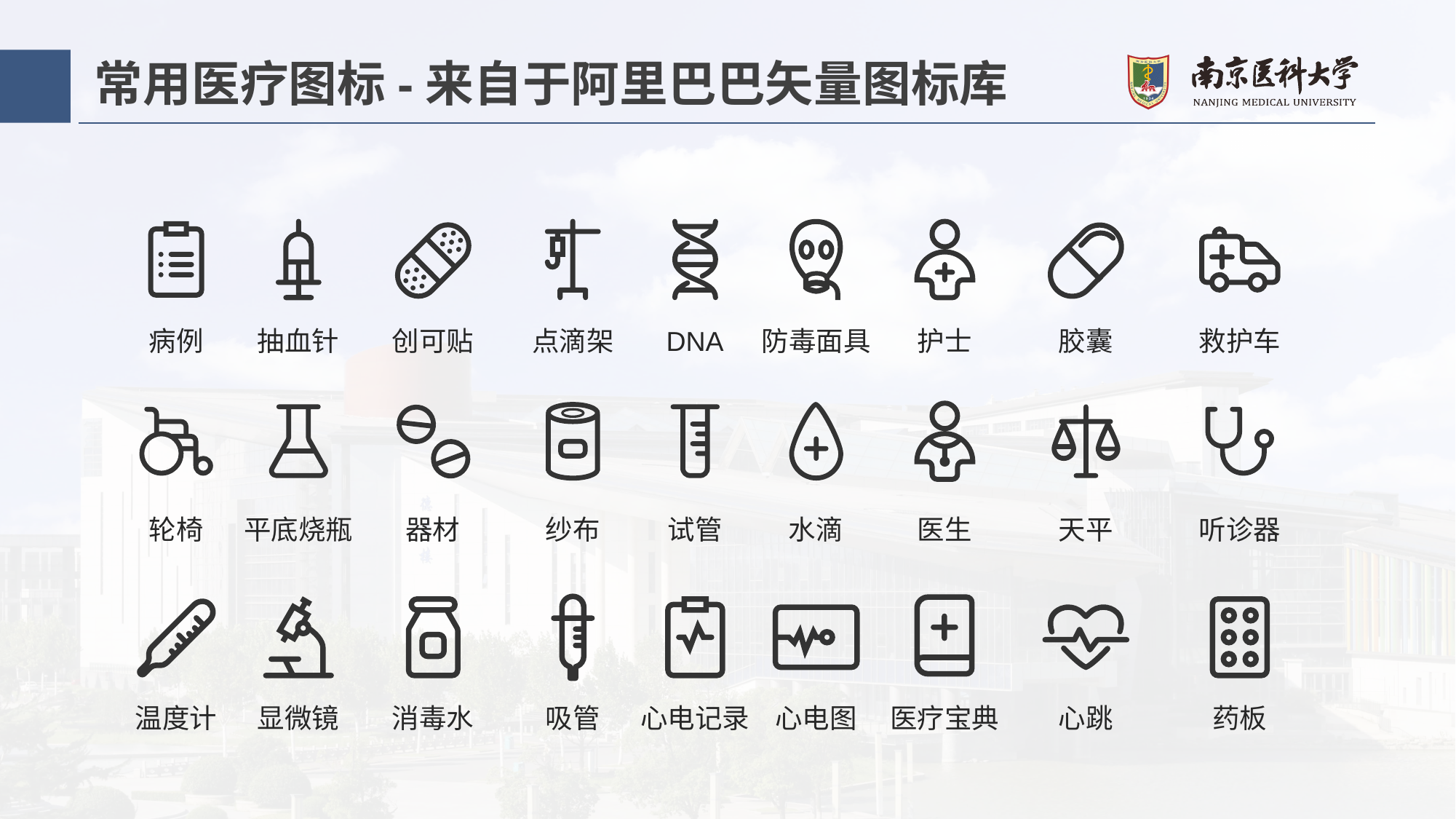

# 常用医疗图标-来自于阿里巴巴矢量图标库

病例
抽血针
创可贴
点滴架
DNA
防毒面具
护士
胶囊
救护车

轮椅
平底烧瓶
器材
纱布
试管
水滴
医生
天平
听诊器

温度计
显微镜
消毒水
吸管
心电记录
心电图
医疗宝典
心跳
药板